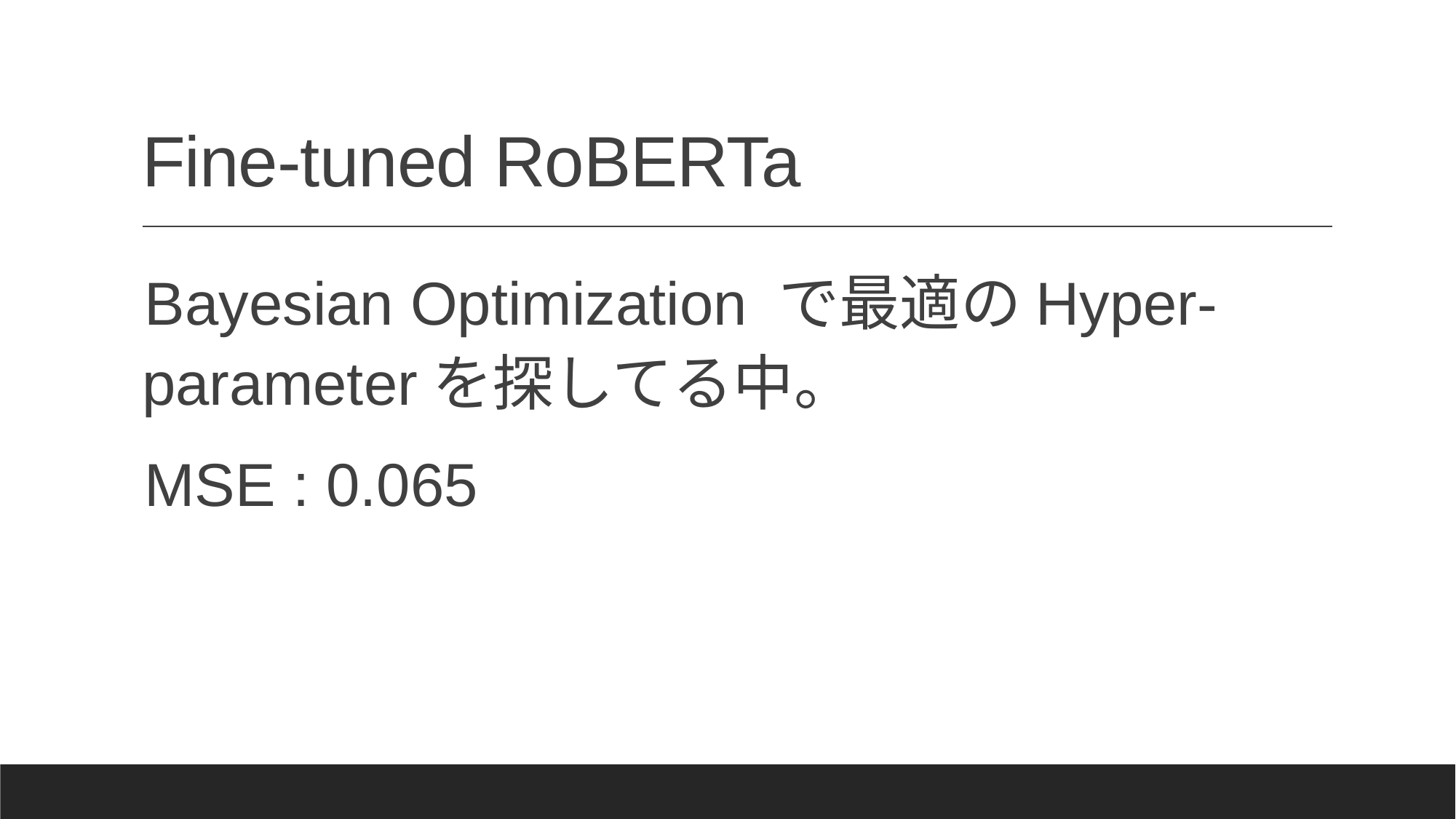

# Fine-tuned RoBERTa
Bayesian Optimization で最適のHyper-parameterを探してる中。
MSE : 0.065